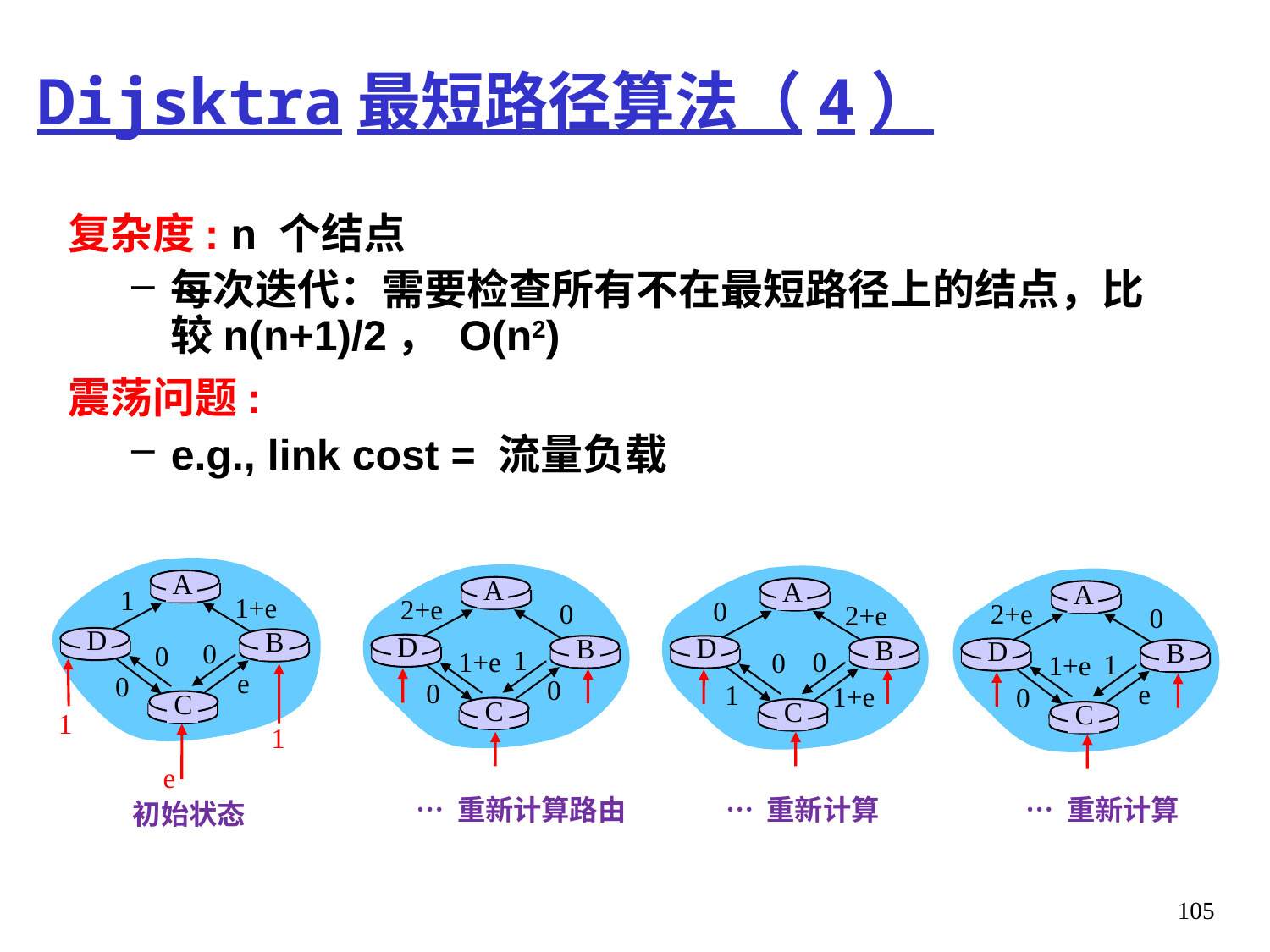

# Dijsktra最短路径算法（4）
复杂度: n 个结点
每次迭代：需要检查所有不在最短路径上的结点，比较n(n+1)/2， O(n2)
震荡问题:
e.g., link cost = 流量负载

A

A

A

A

1
1+e
2+e
0
2+e
0
2+e
0

D

B

D

D

B

B

D

B

0
0
1
1+e
0
0
1
1+e

e

0

0

0

e
1

1+e
0

C

C

C

C

1
1

e
… 重新计算路由
… 重新计算
… 重新计算
初始状态
105